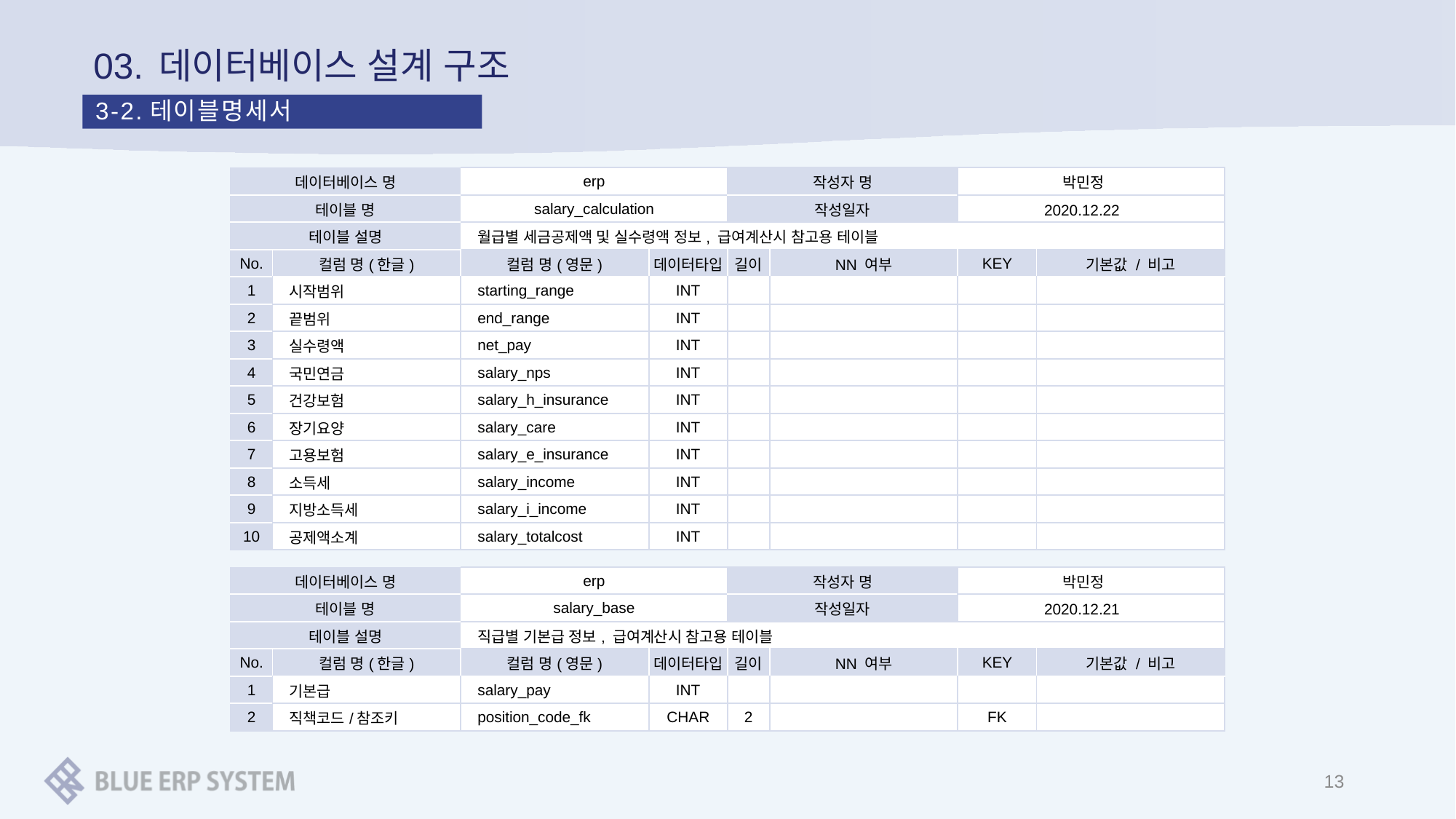

# 03. 데이터베이스 설계 구조
3-2.테이블명세서
| 데이터베이스 명 |  | erp |  | 작성자 명 |  | 박민정 |  |
| --- | --- | --- | --- | --- | --- | --- | --- |
| 테이블 명 |  | salary\_calculation |  | 작성일자 |  | 2020.12.22 |  |
| 테이블 설명 |  | 월급별 세금공제액 및 실수령액 정보, 급여계산시 참고용 테이블 |  |  |  |  |  |
| No. | 컬럼 명(한글) | 컬럼 명(영문) | 데이터타입 | 길이 | NN 여부 | KEY | 기본값 / 비고 |
| 1 | 시작범위 | starting\_range | INT |  |  |  |  |
| 2 | 끝범위 | end\_range | INT |  |  |  |  |
| 3 | 실수령액 | net\_pay | INT |  |  |  |  |
| 4 | 국민연금 | salary\_nps | INT |  |  |  |  |
| 5 | 건강보험 | salary\_h\_insurance | INT |  |  |  |  |
| 6 | 장기요양 | salary\_care | INT |  |  |  |  |
| 7 | 고용보험 | salary\_e\_insurance | INT |  |  |  |  |
| 8 | 소득세 | salary\_income | INT |  |  |  |  |
| 9 | 지방소득세 | salary\_i\_income | INT |  |  |  |  |
| 10 | 공제액소계 | salary\_totalcost | INT |  |  |  |  |
| 데이터베이스 명 |  | erp |  | 작성자 명 |  | 박민정 |  |
| --- | --- | --- | --- | --- | --- | --- | --- |
| 테이블 명 |  | salary\_base |  | 작성일자 |  | 2020.12.21 |  |
| 테이블 설명 |  | 직급별 기본급 정보, 급여계산시 참고용 테이블 |  |  |  |  |  |
| No. | 컬럼 명(한글) | 컬럼 명(영문) | 데이터타입 | 길이 | NN 여부 | KEY | 기본값 / 비고 |
| 1 | 기본급 | salary\_pay | INT |  |  |  |  |
| 2 | 직책코드/참조키 | position\_code\_fk | CHAR | 2 |  | FK |  |
13